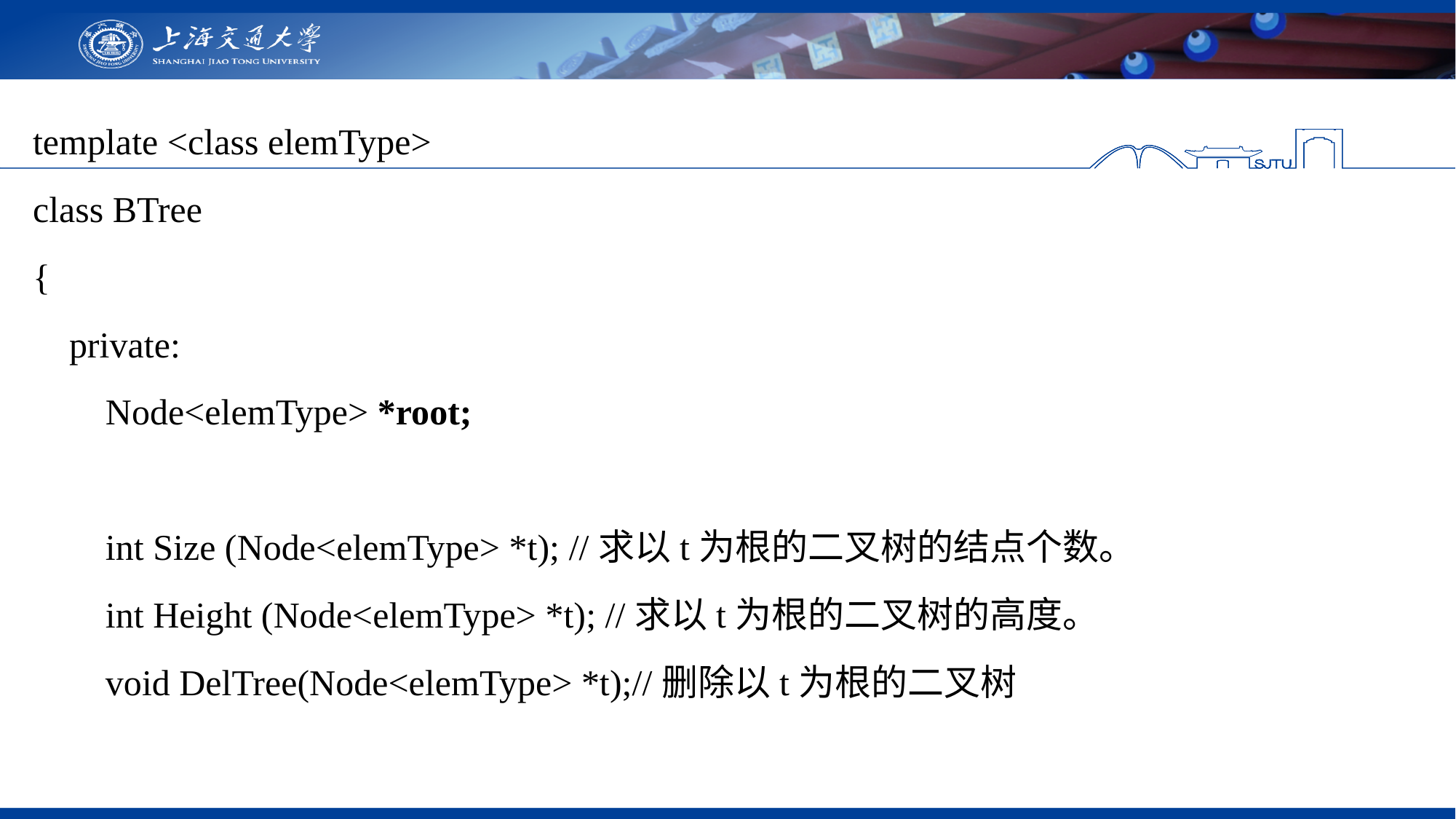

template <class elemType>
class BTree
{
    private:
        Node<elemType> *root;

        int Size (Node<elemType> *t); //求以t为根的二叉树的结点个数。
        int Height (Node<elemType> *t); //求以t为根的二叉树的高度。
        void DelTree(Node<elemType> *t);//删除以t为根的二叉树